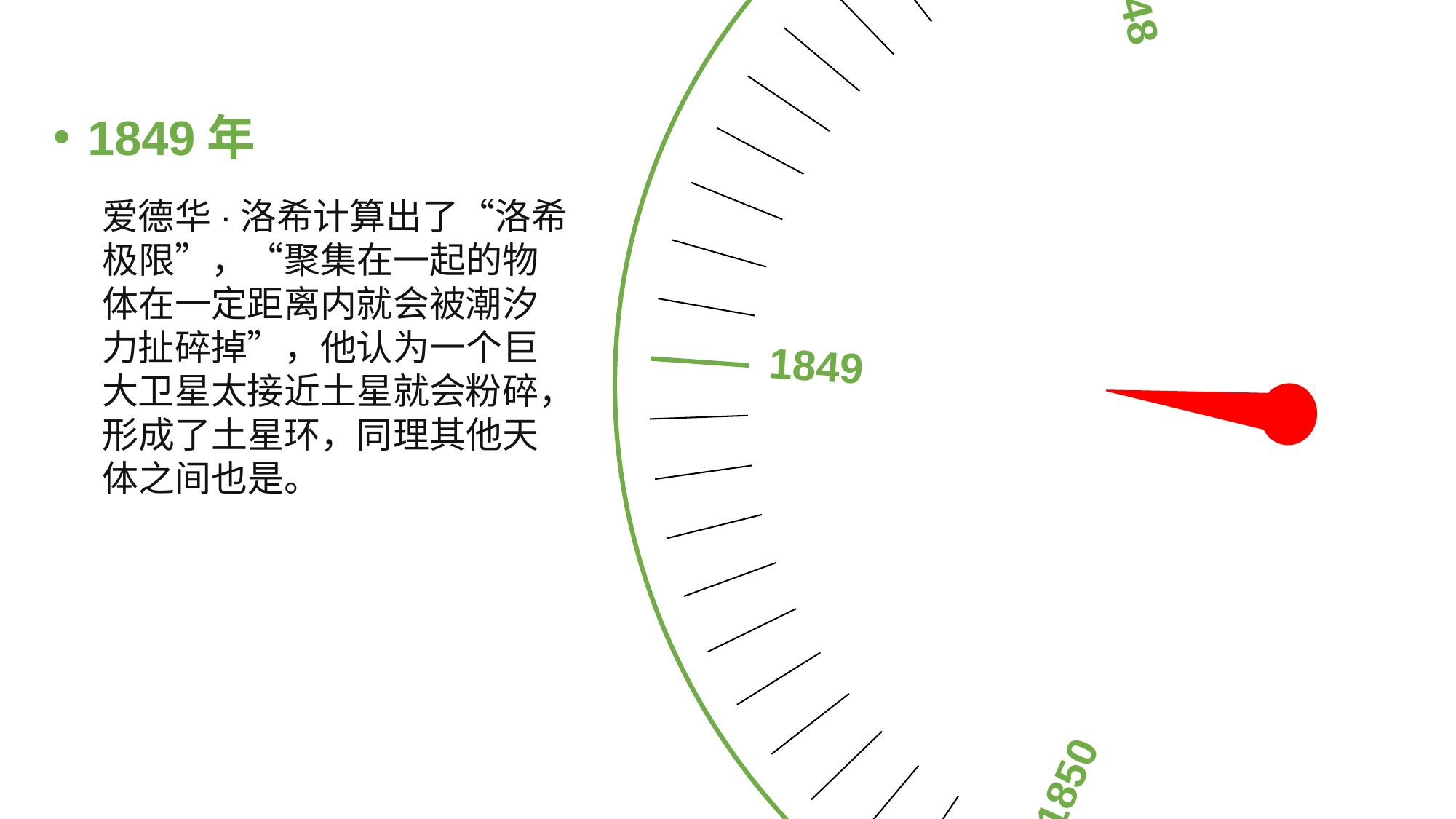

1848
1857
1849
1854
1850
1849年
爱德华·洛希计算出了“洛希极限”，“聚集在一起的物体在一定距离内就会被潮汐力扯碎掉”，他认为一个巨大卫星太接近土星就会粉碎，形成了土星环，同理其他天体之间也是。